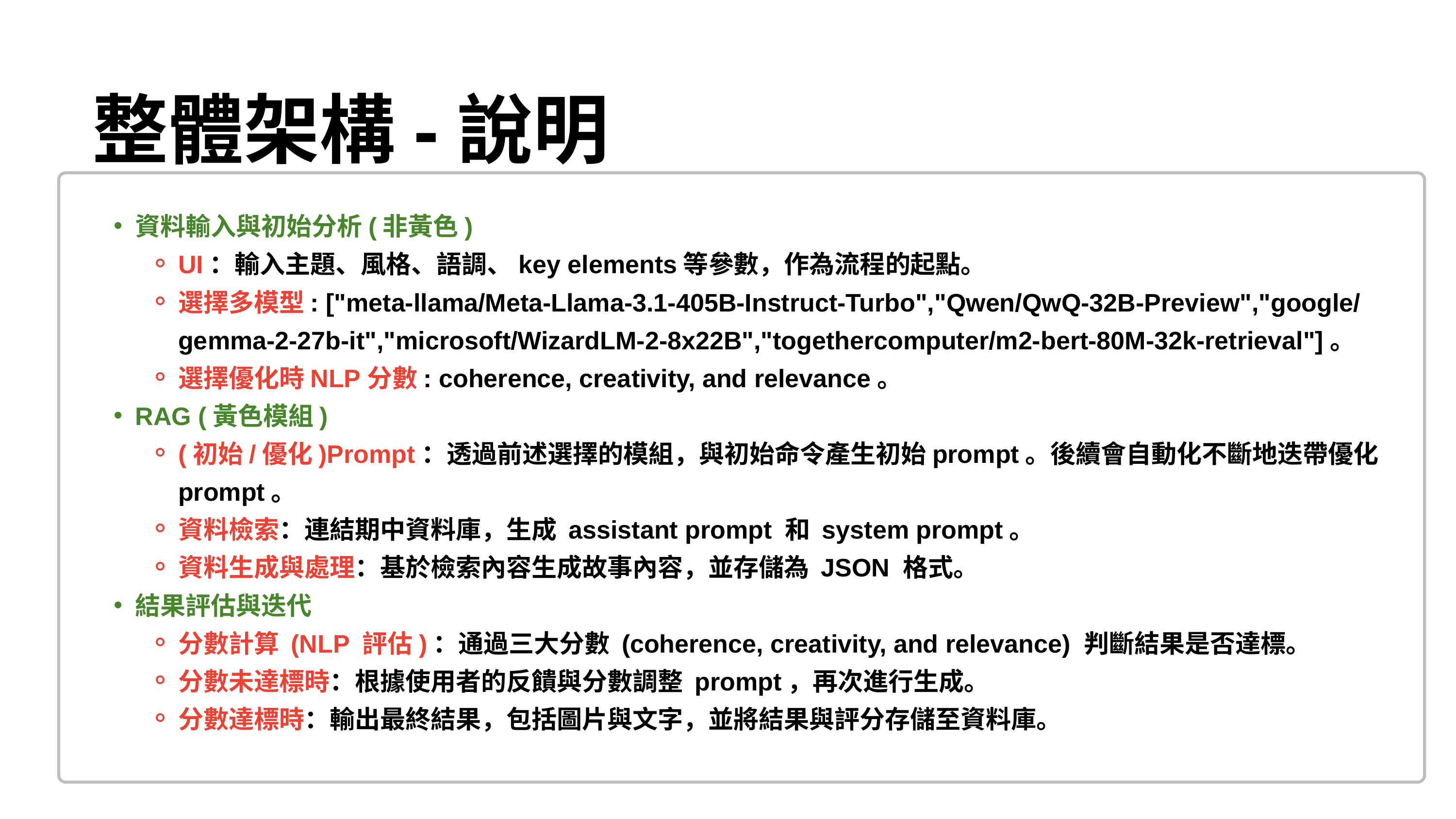

整體架構-說明

資料輸入與初始分析(非黃色)
UI：輸入主題、風格、語調、key elements等參數，作為流程的起點。
選擇多模型: ["meta-llama/Meta-Llama-3.1-405B-Instruct-Turbo","Qwen/QwQ-32B-Preview","google/gemma-2-27b-it","microsoft/WizardLM-2-8x22B","togethercomputer/m2-bert-80M-32k-retrieval"]。
選擇優化時NLP分數: coherence, creativity, and relevance。
RAG (黃色模組)
(初始/優化)Prompt：透過前述選擇的模組，與初始命令產生初始prompt。後續會自動化不斷地迭帶優化prompt。
資料檢索：連結期中資料庫，生成 assistant prompt 和 system prompt。
資料生成與處理：基於檢索內容生成故事內容，並存儲為 JSON 格式。
結果評估與迭代
分數計算 (NLP 評估)：通過三大分數 (coherence, creativity, and relevance) 判斷結果是否達標。
分數未達標時：根據使用者的反饋與分數調整 prompt，再次進行生成。
分數達標時：輸出最終結果，包括圖片與文字，並將結果與評分存儲至資料庫。